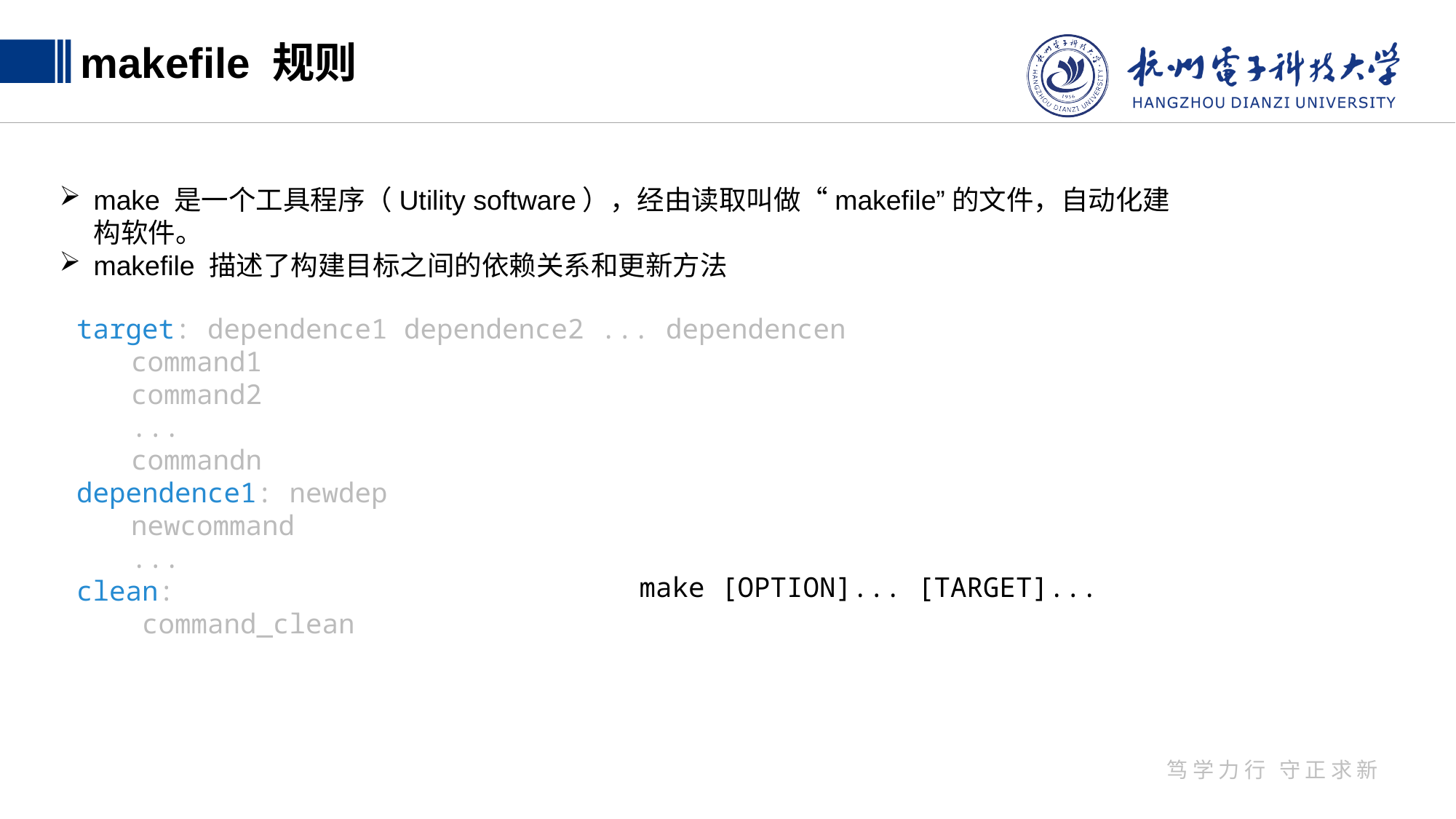

makefile 规则
make 是一个工具程序（Utility software），经由读取叫做“makefile”的文件，自动化建构软件。
makefile 描述了构建目标之间的依赖关系和更新方法
target: dependence1 dependence2 ... dependencen
command1
command2
...
commandn
dependence1: newdep
newcommand
...
clean:
    command_clean
make [OPTION]... [TARGET]...
笃学力行 守正求新